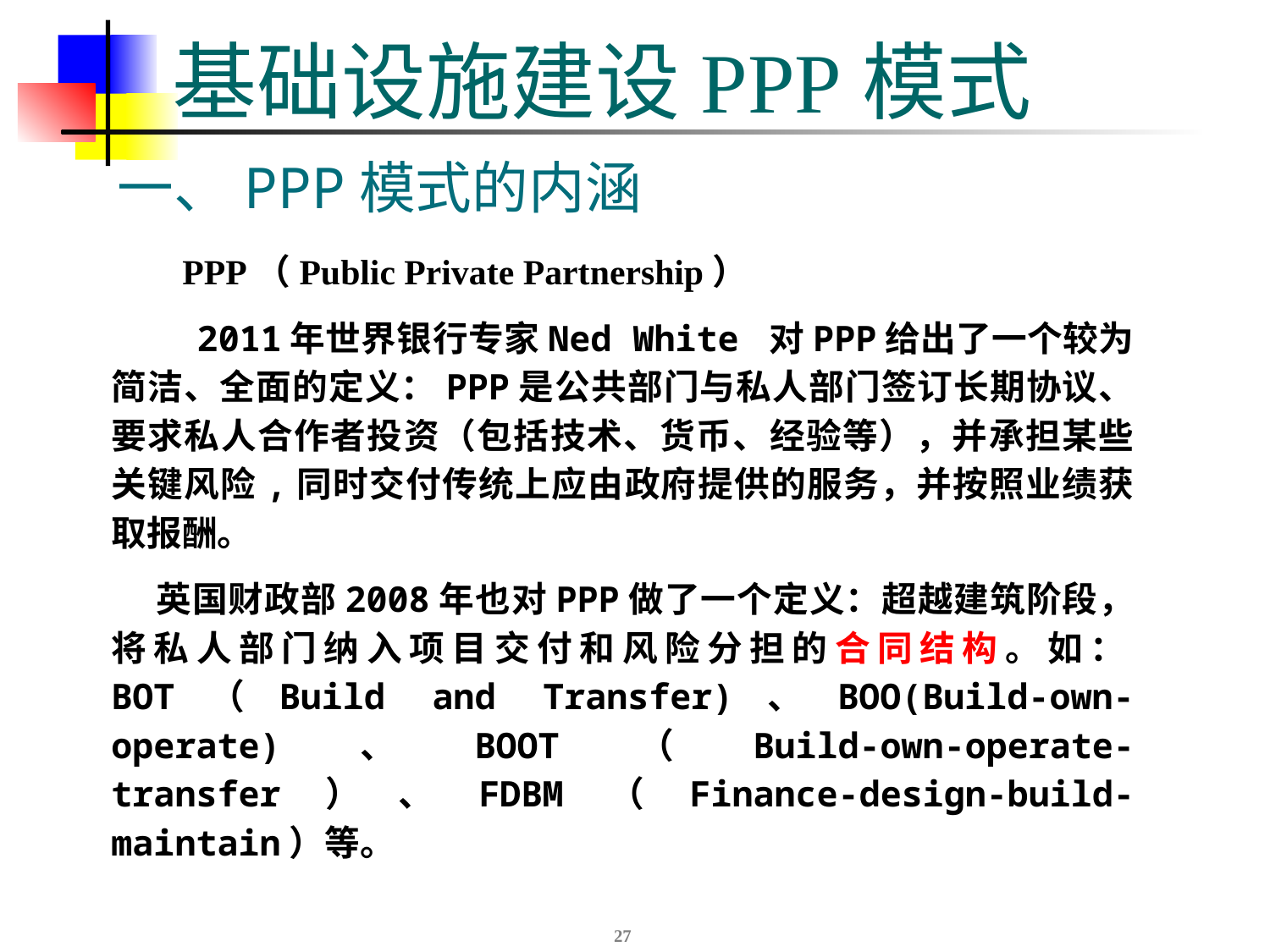

# 基础设施建设PPP模式
一、PPP模式的内涵
        PPP（Public Private Partnership）
    2011年世界银行专家Ned White 对PPP给出了一个较为简洁、全面的定义：PPP是公共部门与私人部门签订长期协议、要求私人合作者投资（包括技术、货币、经验等），并承担某些关键风险,同时交付传统上应由政府提供的服务，并按照业绩获取报酬。
    英国财政部2008年也对PPP做了一个定义：超越建筑阶段，将私人部门纳入项目交付和风险分担的合同结构。如：BOT（Build and Transfer)、BOO(Build-own-operate)、BOOT（Build-own-operate-transfer）、FDBM（Finance-design-build-maintain）等。

27